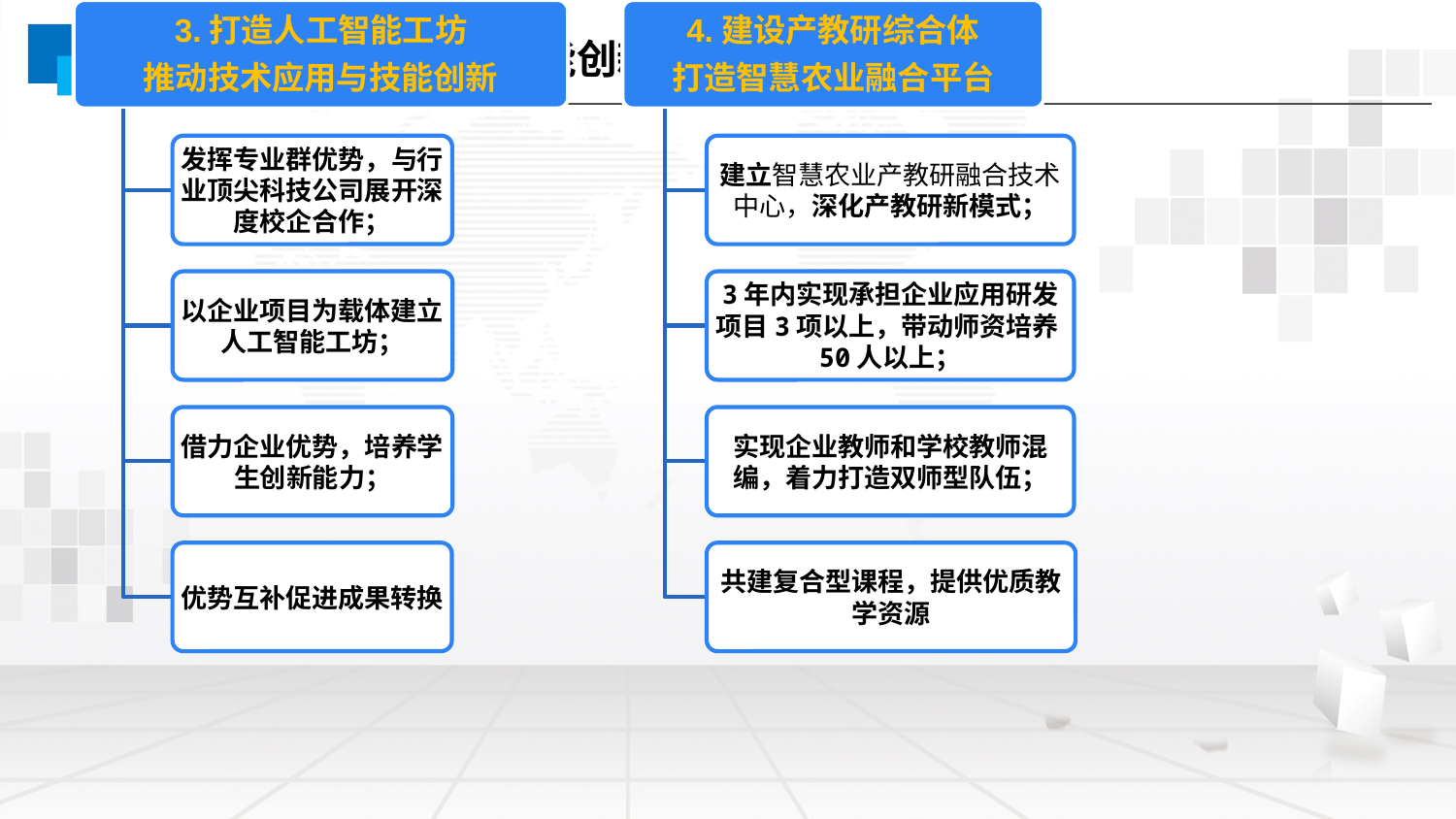

4.4 打造高水平技术技能创新平台
3.打造人工智能工坊
推动技术应用与技能创新
发挥专业群优势，与行业顶尖科技公司展开深度校企合作；
以企业项目为载体建立人工智能工坊；
借力企业优势，培养学生创新能力；
优势互补促进成果转换
4.建设产教研综合体
打造智慧农业融合平台
建立智慧农业产教研融合技术中心，深化产教研新模式；
3年内实现承担企业应用研发项目3项以上，带动师资培养50人以上；
实现企业教师和学校教师混编，着力打造双师型队伍；
共建复合型课程，提供优质教学资源